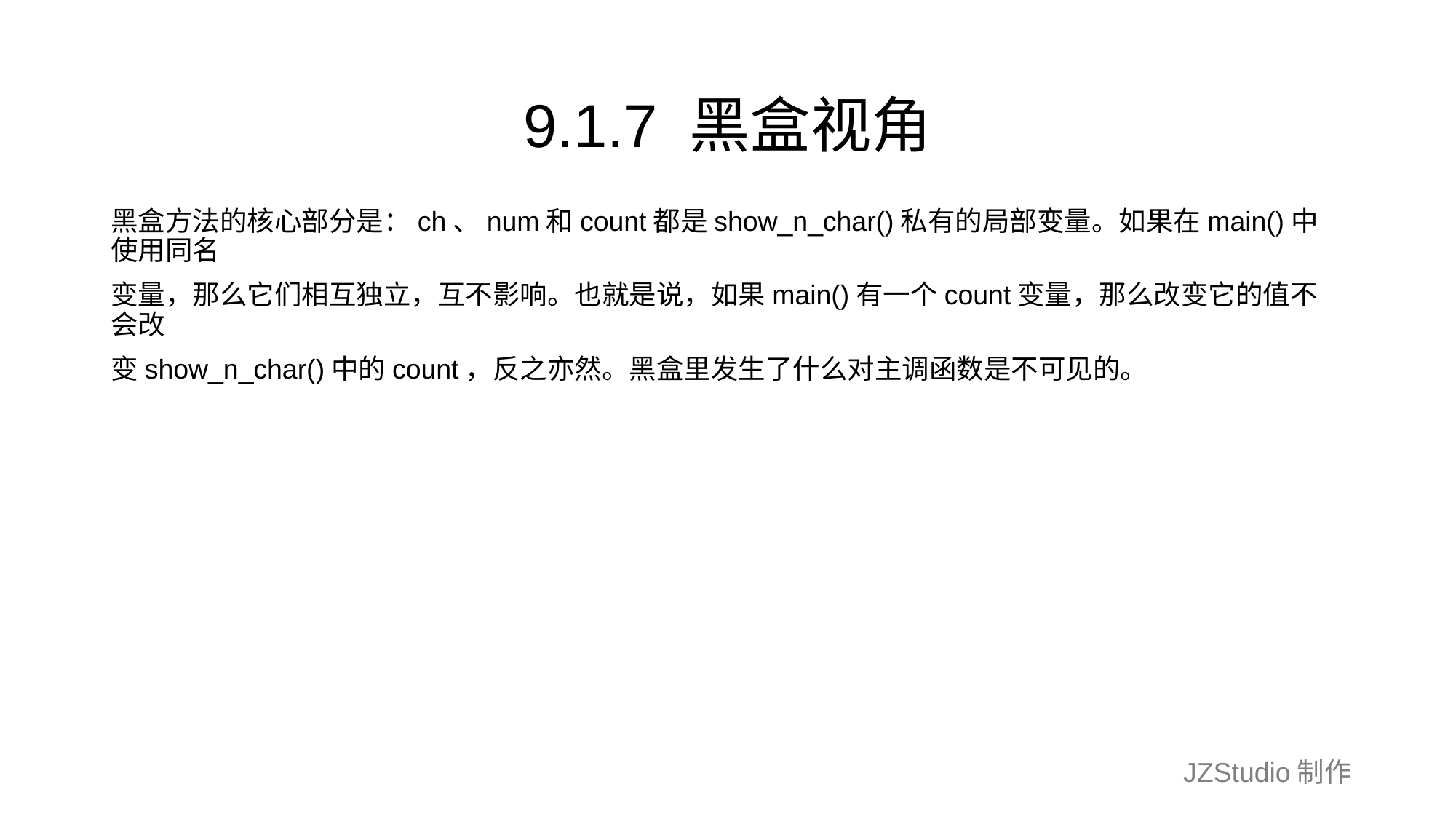

# 9.1.7 黑盒视角
黑盒方法的核心部分是：ch、num和count都是show_n_char()私有的局部变量。如果在main()中使用同名
变量，那么它们相互独立，互不影响。也就是说，如果main()有一个count变量，那么改变它的值不会改
变show_n_char()中的count，反之亦然。黑盒里发生了什么对主调函数是不可见的。